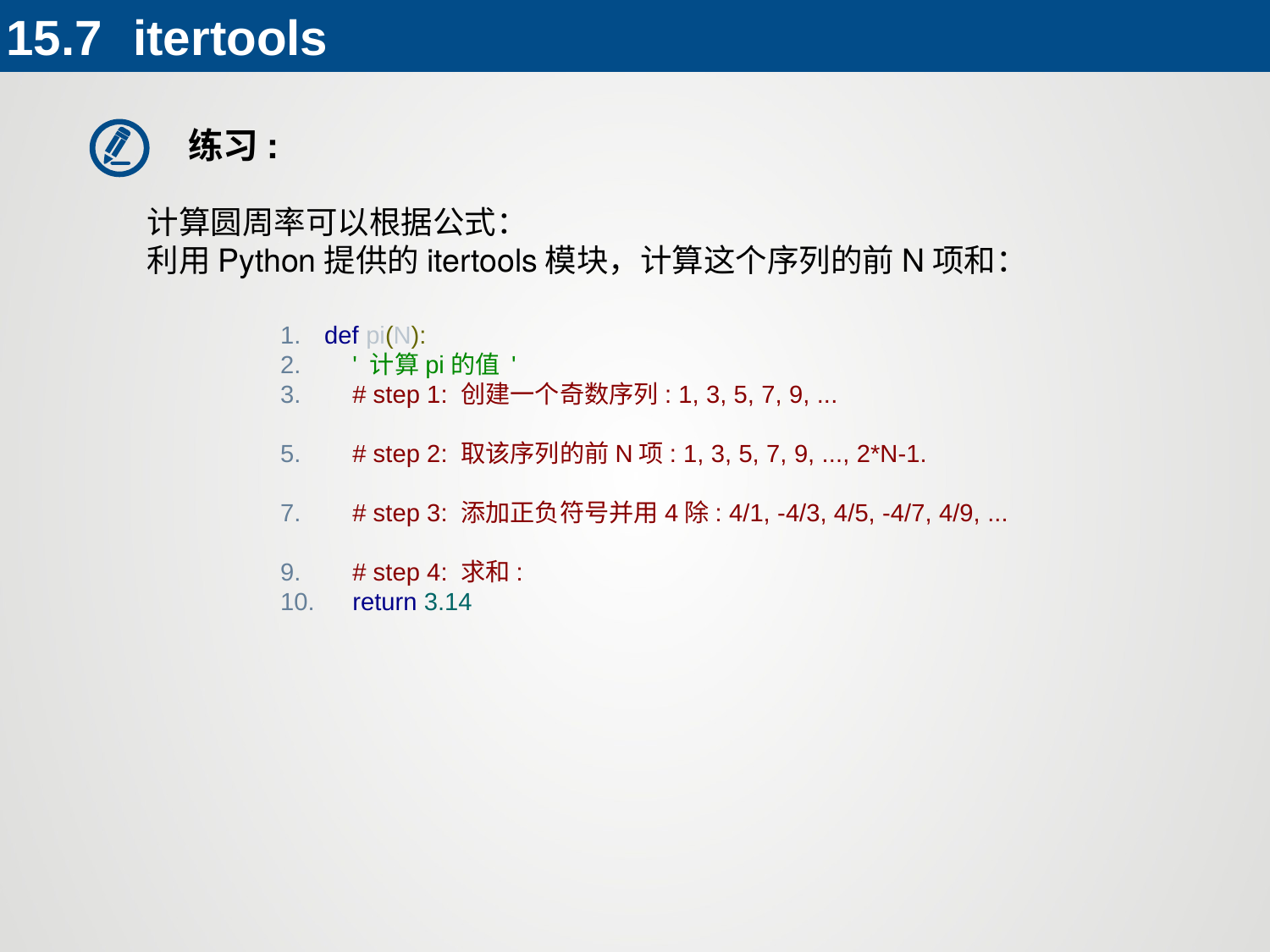

15.7 	itertools
练习:

计算圆周率可以根据公式：
利用Python提供的itertools模块，计算这个序列的前N项和：
def pi(N):
    ' 计算pi的值 '
    # step 1: 创建一个奇数序列: 1, 3, 5, 7, 9, ...

    # step 2: 取该序列的前N项: 1, 3, 5, 7, 9, ..., 2*N-1.

    # step 3: 添加正负符号并用4除: 4/1, -4/3, 4/5, -4/7, 4/9, ...

    # step 4: 求和:
    return 3.14